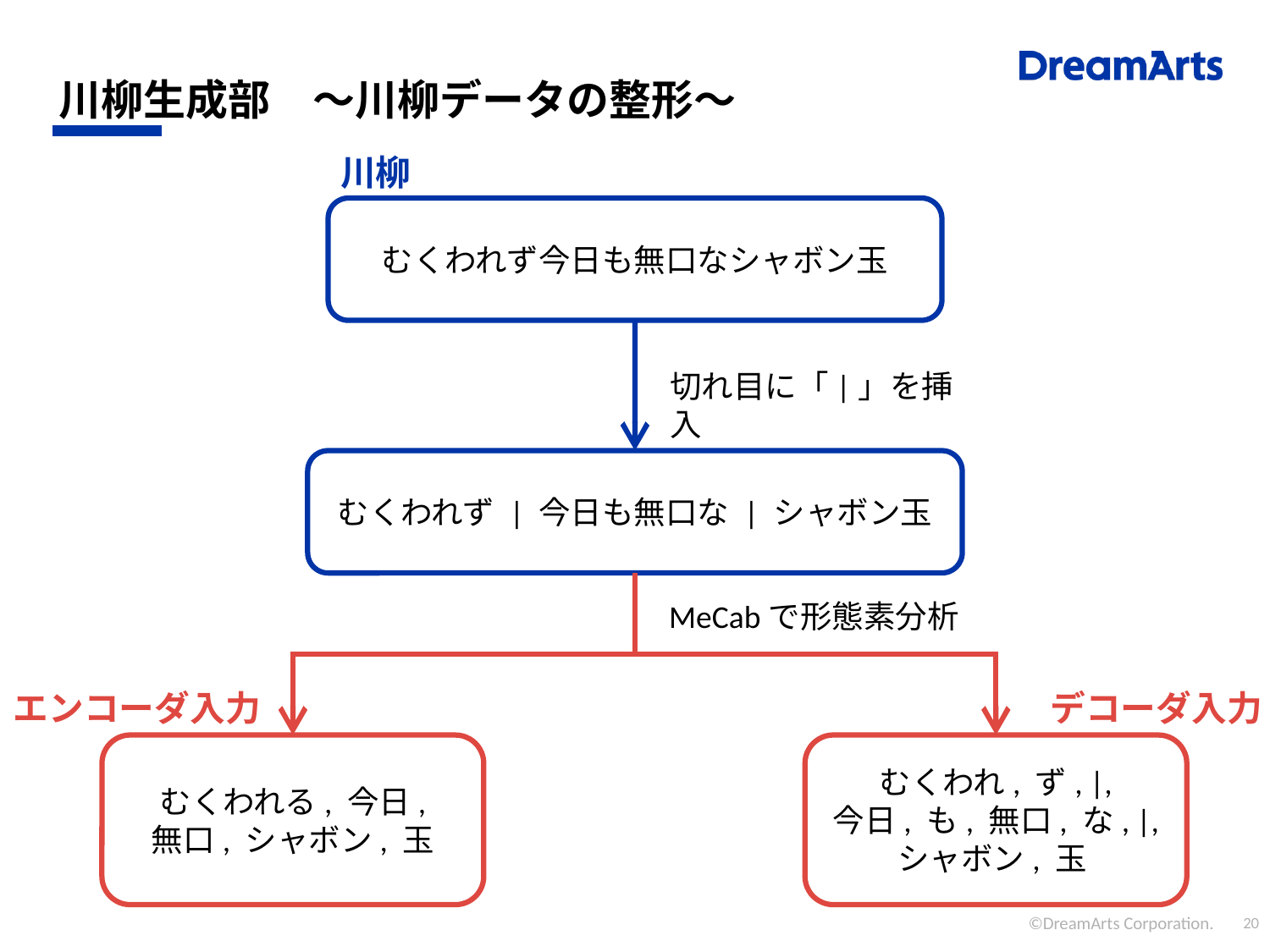

# 川柳生成部　〜川柳データの整形〜
川柳
むくわれず今日も無口なシャボン玉
切れ目に「|」を挿入
むくわれず | 今日も無口な | シャボン玉
MeCabで形態素分析
エンコーダ入力
デコーダ入力
むくわれる, 今日,
無口, シャボン, 玉
むくわれ, ず, |,
今日, も, 無口, な, |,
シャボン, 玉
©DreamArts Corporation.
20